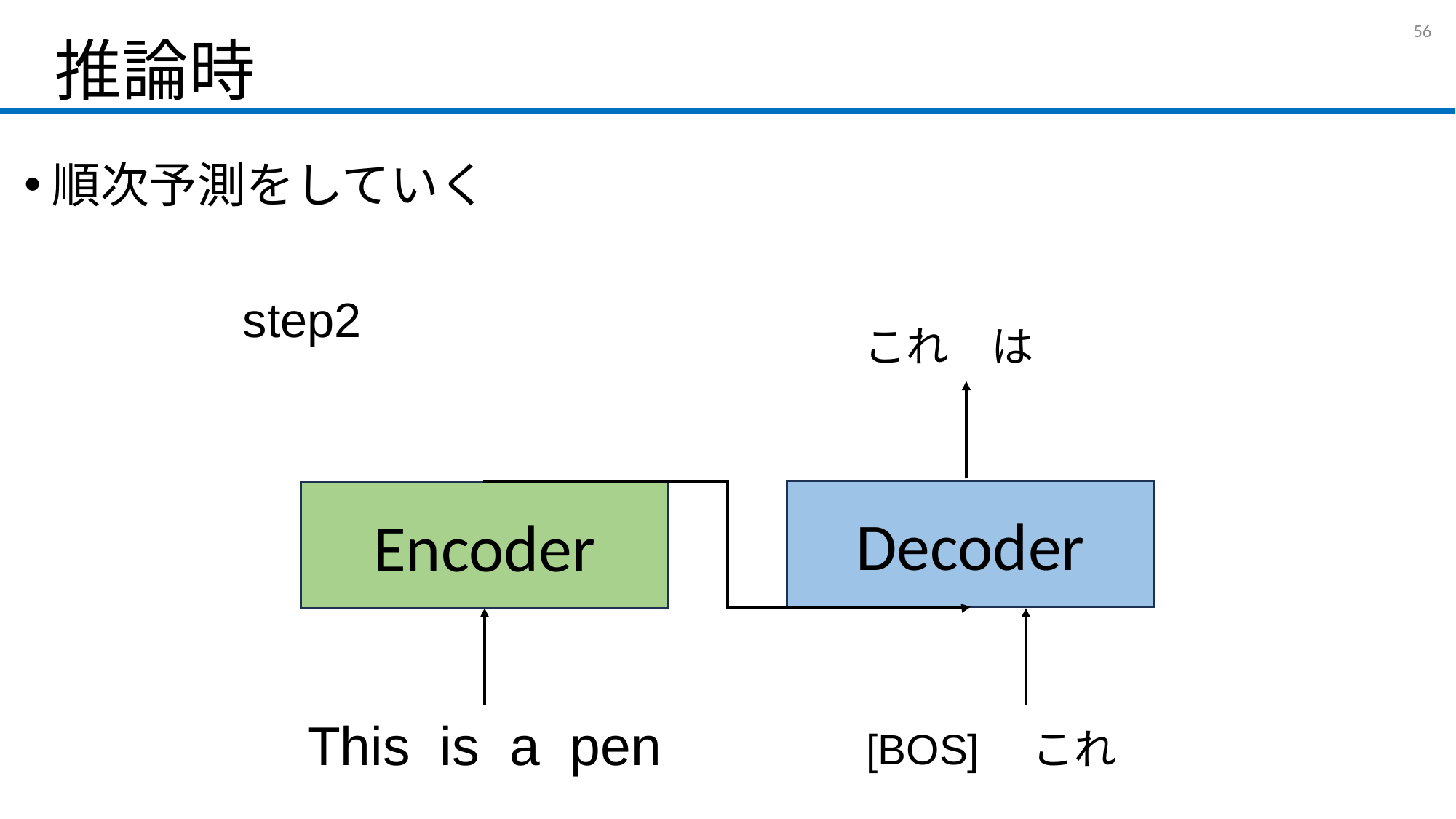

# 推論時
56
順次予測をしていく

		step2
これ　は
Decoder
Encoder
This  is  a  pen
[BOS]　これ